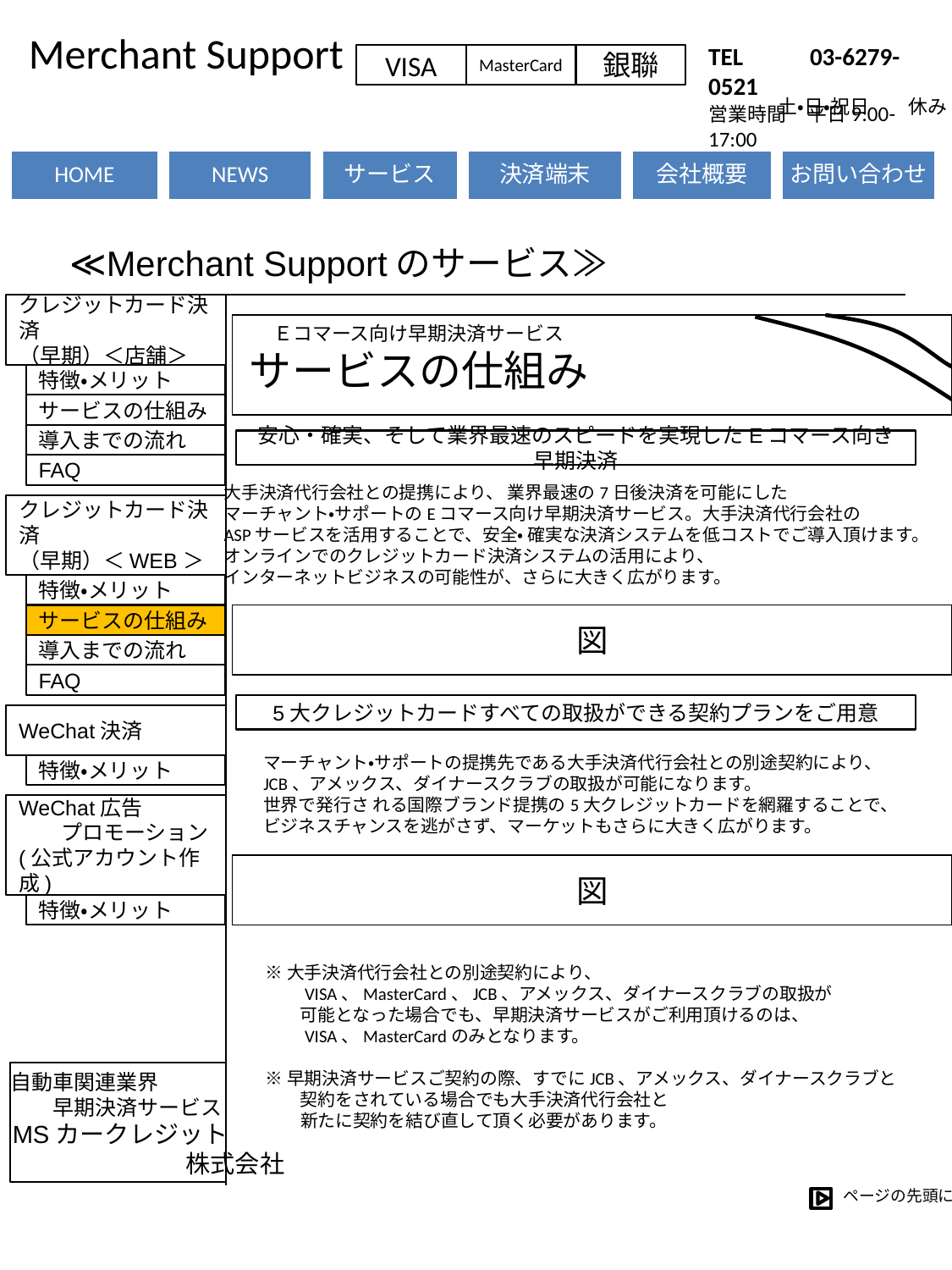

Merchant Support
サービスの仕組み
TEL 　　03-6279-0521
営業時間　平日9:00-17:00

VISA
MasterCard
銀聯
土・日・祝日　　休み
HOME
NEWS
サービス
決済端末
会社概要
お問い合わせ
≪Merchant Supportのサービス≫
クレジットカード決済
（早期）＜店舗＞

Ｅコマース向け早期決済サービス
サービスの仕組み

特徴・メリット
サービスの仕組み
導入までの流れ
安心・確実、そして業界最速のスピードを実現したEコマース向き早期決済
FAQ
大手決済代行会社との提携により、 業界最速の7日後決済を可能にした
マーチャント・サポートのEコマース向け早期決済サービス。大手決済代行会社の
ASPサービスを活用することで、安全・ 確実な決済システムを低コストでご導入頂けます。
オンラインでのクレジットカード決済システムの活用により、
インターネットビジネスの可能性が、さらに大きく広がります。
クレジットカード決済
（早期）＜WEB＞
特徴・メリット
サービスの仕組み
図
導入までの流れ
FAQ
5大クレジットカードすべての取扱ができる契約プランをご用意
WeChat決済
マーチャント・サポートの提携先である大手決済代行会社との別途契約により、
JCB、アメックス、ダイナースクラブの取扱が可能になります。
世界で発行さ れる国際ブランド提携の5大クレジットカードを網羅することで、
ビジネスチャンスを逃がさず、マーケットもさらに大きく広がります。
特徴・メリット
WeChat広告
        プロモーション
(公式アカウント作成)
図
特徴・メリット
※大手決済代行会社との別途契約により、
　　VISA、MasterCard、JCB、アメックス、ダイナースクラブの取扱が
　　可能となった場合でも、早期決済サービスがご利用頂けるのは、
　　VISA、MasterCardのみとなります。

※早期決済サービスご契約の際、すでにJCB、アメックス、ダイナースクラブと
　　契約をされている場合でも大手決済代行会社と
　　新たに契約を結び直して頂く必要があります。
自動車関連業界
　　早期決済サービス

MSカークレジット
　　　　　　　株式会社
ページの先頭に戻る